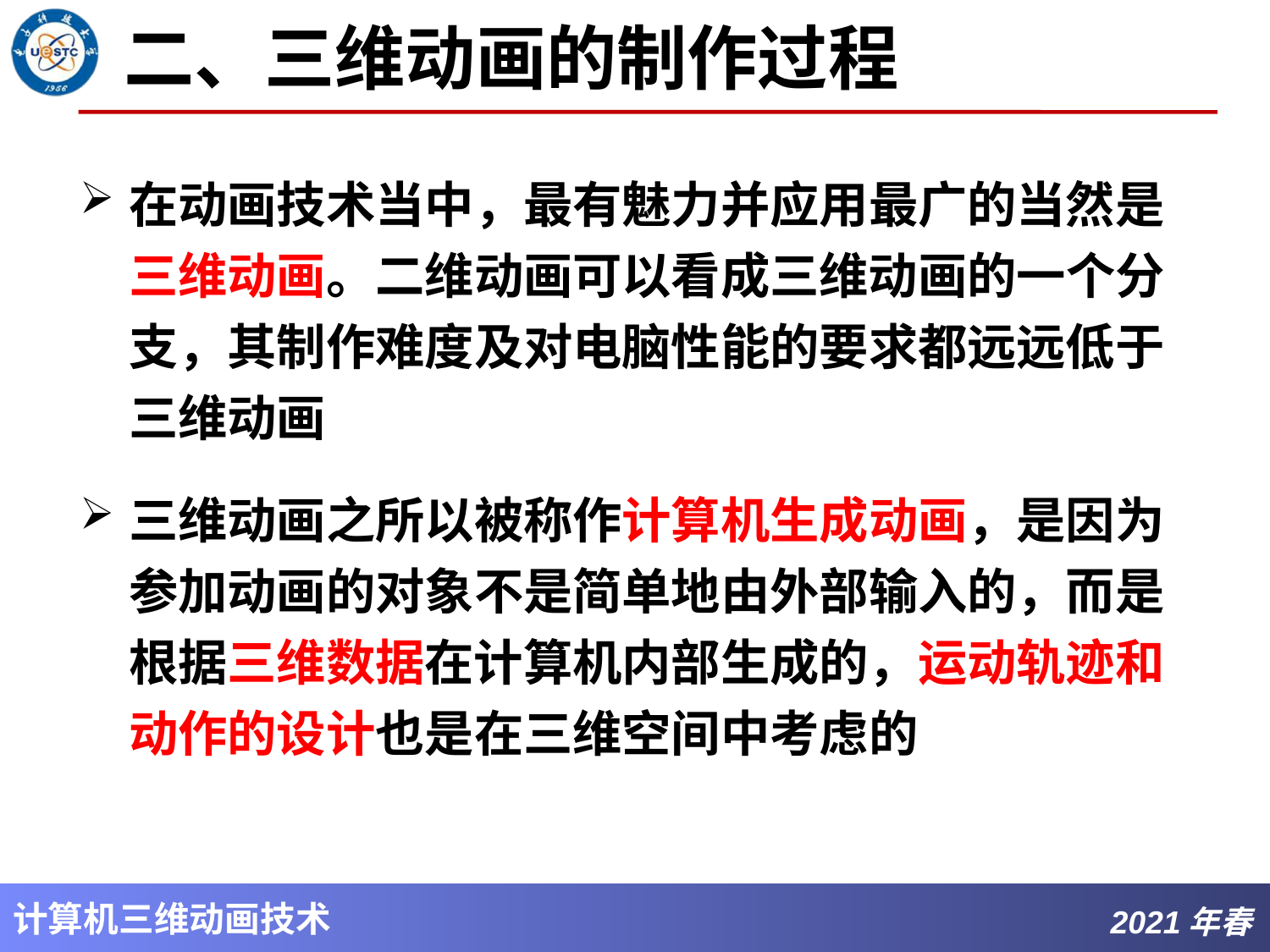

# 二、三维动画的制作过程
在动画技术当中，最有魅力并应用最广的当然是三维动画。二维动画可以看成三维动画的一个分支，其制作难度及对电脑性能的要求都远远低于三维动画
三维动画之所以被称作计算机生成动画，是因为参加动画的对象不是简单地由外部输入的，而是根据三维数据在计算机内部生成的，运动轨迹和动作的设计也是在三维空间中考虑的